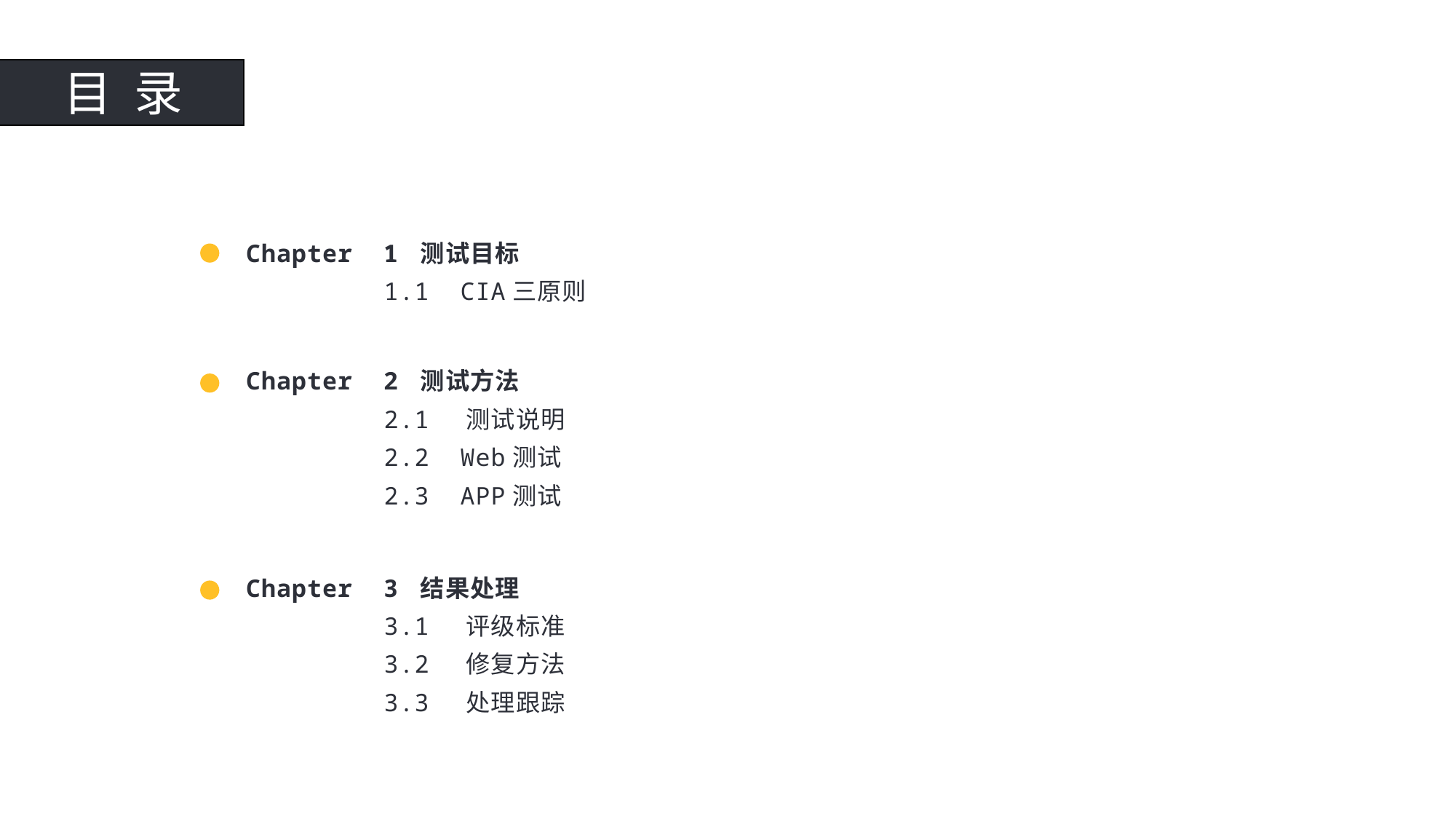

目  录

Chapter  1 测试目标
         1.1  CIA三原则

Chapter  2 测试方法
         2.1  测试说明
         2.2  Web测试
         2.3  APP测试

Chapter  3 结果处理
         3.1  评级标准
         3.2  修复方法
         3.3  处理跟踪